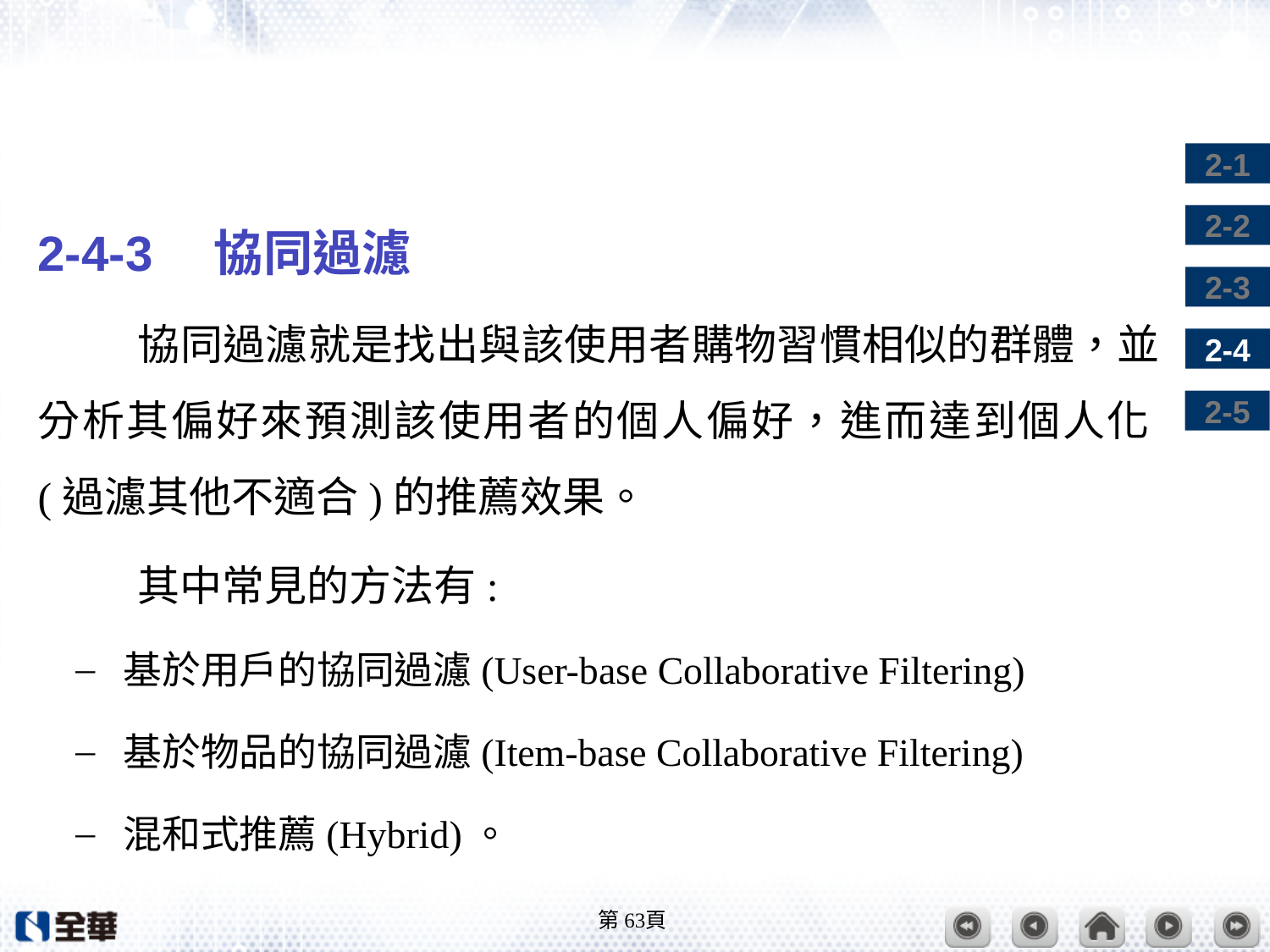

#
2-4-3　協同過濾
協同過濾就是找出與該使用者購物習慣相似的群體，並分析其偏好來預測該使用者的個人偏好，進而達到個人化(過濾其他不適合)的推薦效果。
其中常見的方法有:
基於用戶的協同過濾(User-base Collaborative Filtering)
基於物品的協同過濾(Item-base Collaborative Filtering)
混和式推薦(Hybrid)。